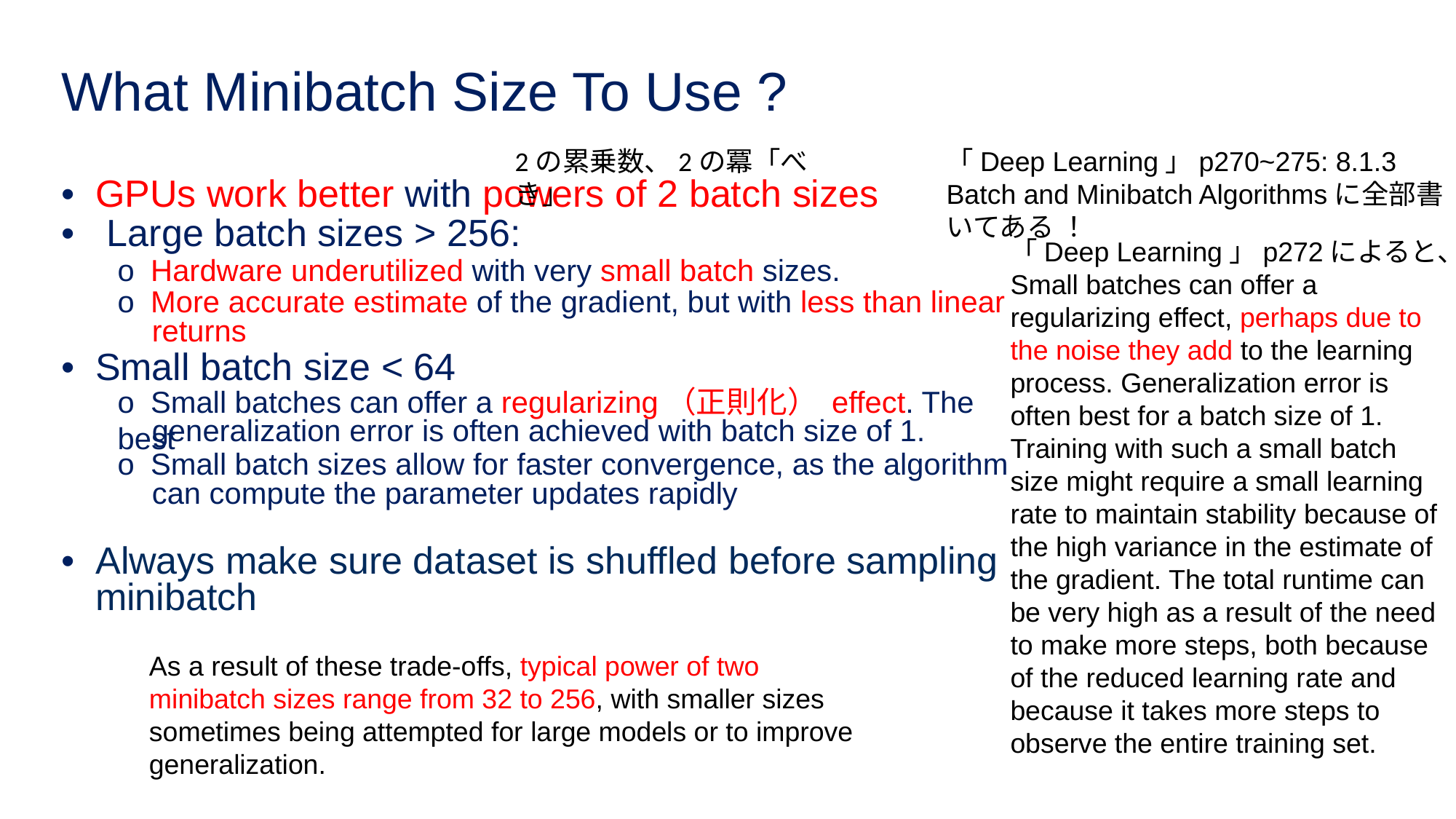

What Minibatch Size To Use ?
2の累乗数、2の冪「べき」
「Deep Learning」p270~275: 8.1.3 Batch and Minibatch Algorithmsに全部書いてある ！
• GPUs work better with powers of 2 batch sizes
• Large batch sizes > 256:
「Deep Learning」p272によると、Small batches can offer a regularizing effect, perhaps due to the noise they add to the learning process. Generalization error is often best for a batch size of 1. Training with such a small batch size might require a small learning rate to maintain stability because of the high variance in the estimate of the gradient. The total runtime can be very high as a result of the need to make more steps, both because of the reduced learning rate and because it takes more steps to observe the entire training set.
o Hardware underutilized with very small batch sizes.
o More accurate estimate of the gradient, but with less than linear
returns
• Small batch size < 64
o Small batches can offer a regularizing（正則化） effect. The best
generalization error is often achieved with batch size of 1.
o Small batch sizes allow for faster convergence, as the algorithm
can compute the parameter updates rapidly
• Always make sure dataset is shuffled before sampling
minibatch
As a result of these trade-offs, typical power of two minibatch sizes range from 32 to 256, with smaller sizes sometimes being attempted for large models or to improve generalization.